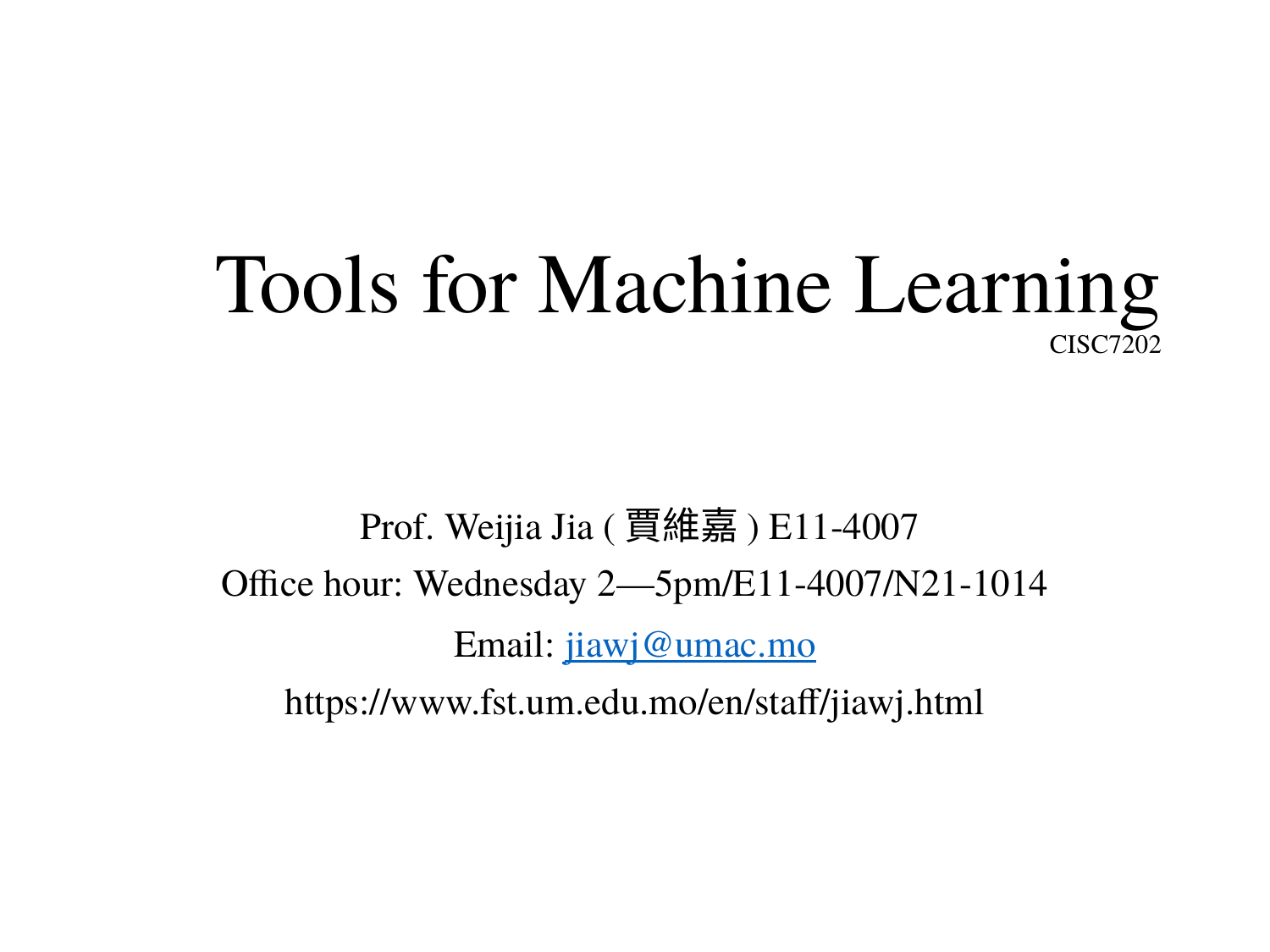

# Tools for Machine Learning CISC7202
 Prof. Weijia Jia (賈維嘉) E11-4007
Office hour: Wednesday 2—5pm/E11-4007/N21-1014
Email: jiawj@umac.mo
https://www.fst.um.edu.mo/en/staff/jiawj.html